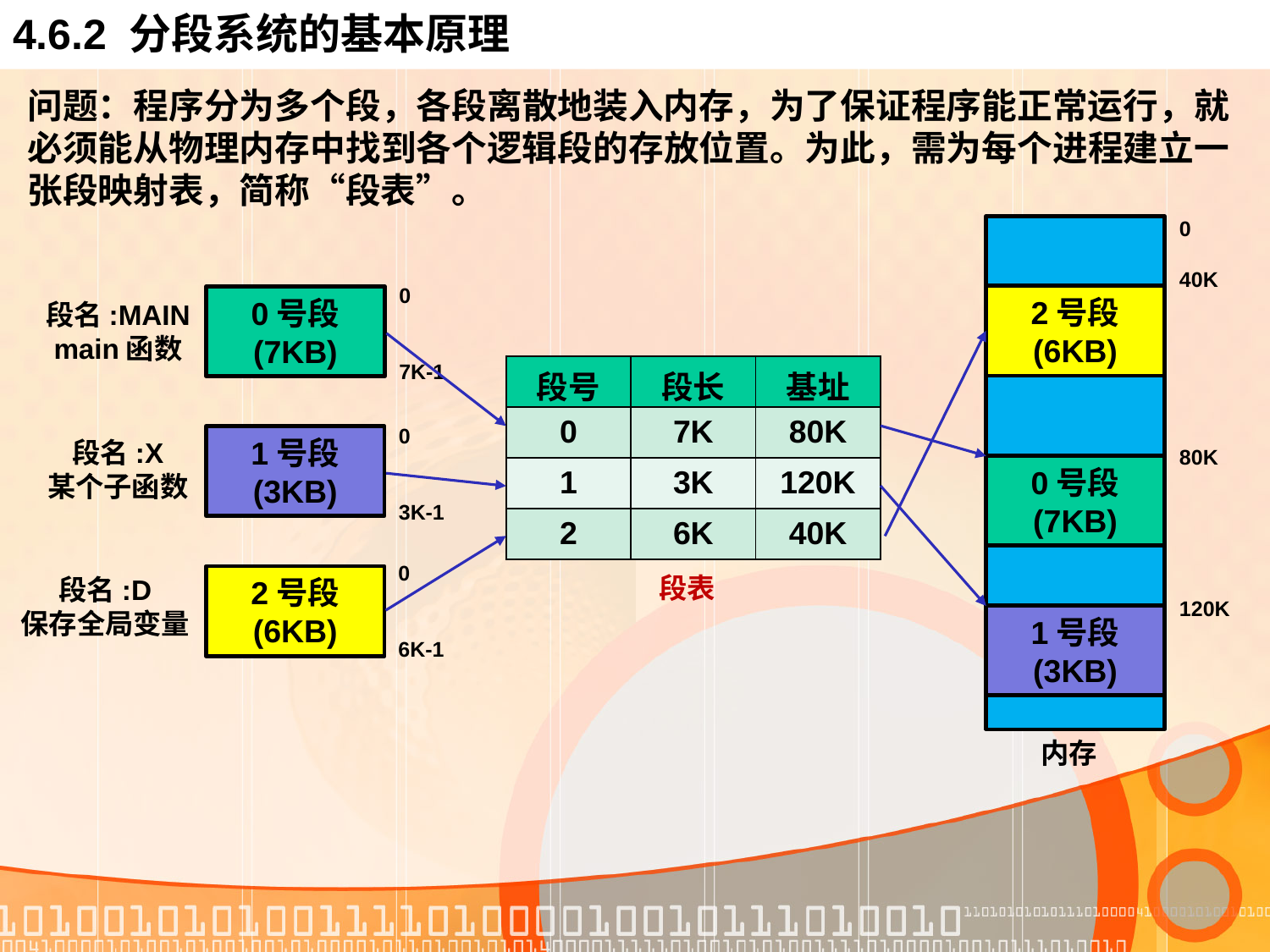

# 4.6.2 分段系统的基本原理
问题：程序分为多个段，各段离散地装入内存，为了保证程序能正常运行，就必须能从物理内存中找到各个逻辑段的存放位置。为此，需为每个进程建立一张段映射表，简称“段表”。
0

40K

80K

120K

0

7K-1
2号段
(6KB)
0号段
(7KB)
段名:MAIN
main函数
| 段号 | 段长 | 基址 |
| --- | --- | --- |
| 0 | 7K | 80K |
| 1 | 3K | 120K |
| 2 | 6K | 40K |
0

3K-1
1号段
(3KB)
段名:X
某个子函数
0号段
(7KB)
0

6K-1
段表
段名:D
保存全局变量
2号段
(6KB)
1号段
(3KB)
内存